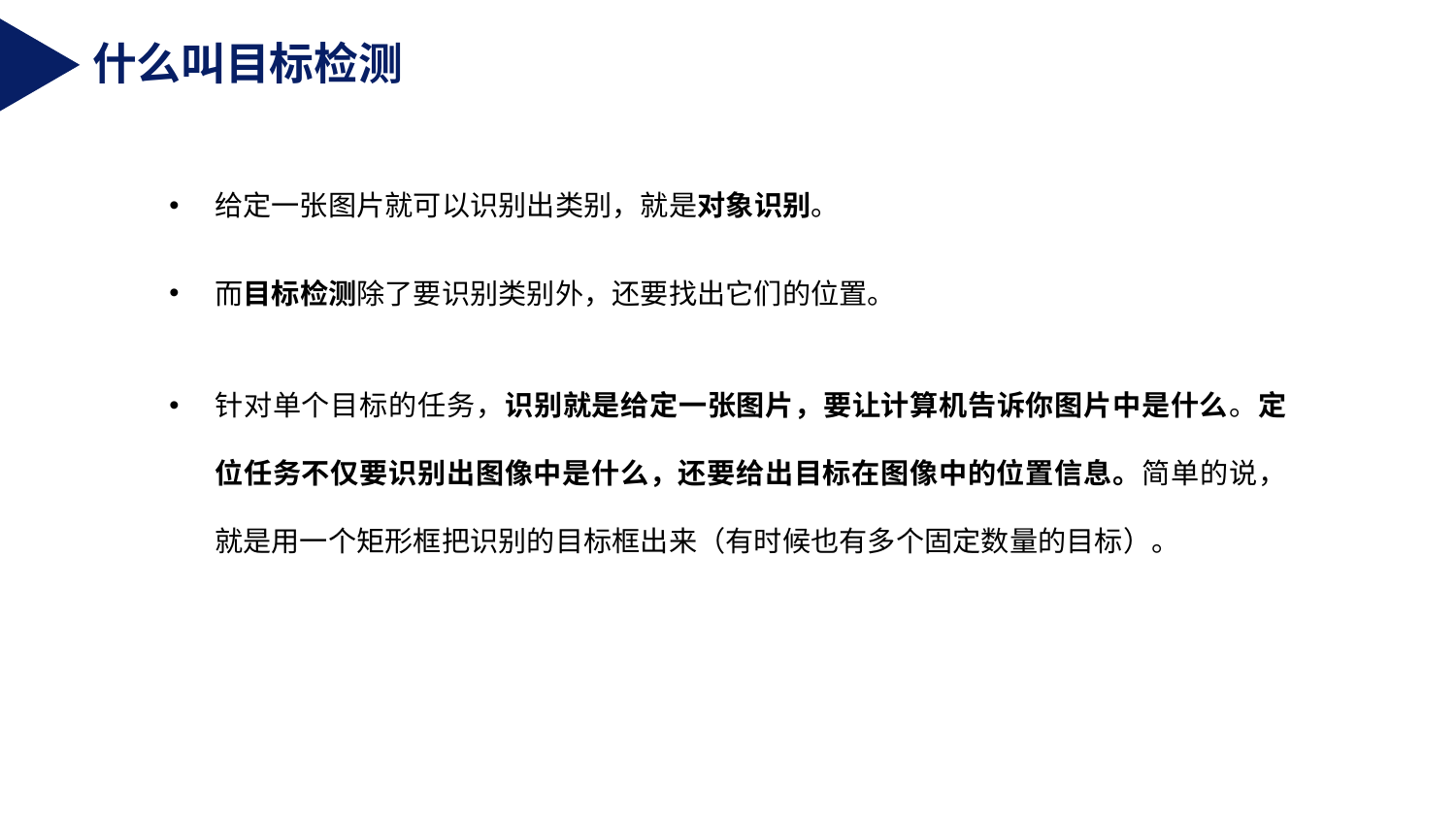

什么叫目标检测
给定一张图片就可以识别出类别，就是对象识别。

而目标检测除了要识别类别外，还要找出它们的位置。

针对单个目标的任务，识别就是给定一张图片，要让计算机告诉你图片中是什么。定位任务不仅要识别出图像中是什么，还要给出目标在图像中的位置信息。简单的说，就是用一个矩形框把识别的目标框出来（有时候也有多个固定数量的目标）。